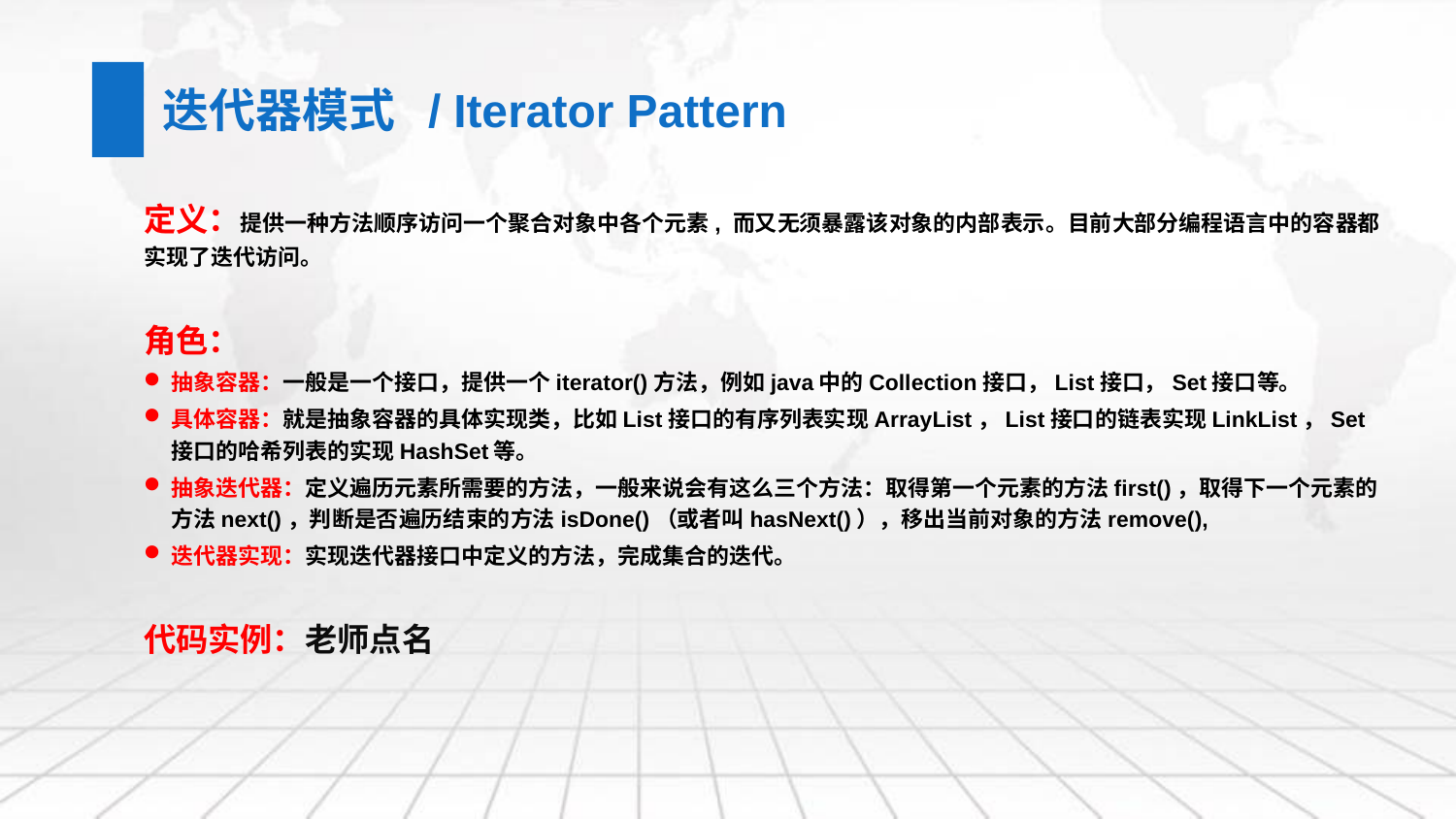

迭代器模式  / Iterator Pattern
定义：提供一种方法顺序访问一个聚合对象中各个元素, 而又无须暴露该对象的内部表示。目前大部分编程语言中的容器都实现了迭代访问。

角色：
抽象容器：一般是一个接口，提供一个iterator()方法，例如java中的Collection接口，List接口，Set接口等。
具体容器：就是抽象容器的具体实现类，比如List接口的有序列表实现ArrayList，List接口的链表实现LinkList，Set接口的哈希列表的实现HashSet等。
抽象迭代器：定义遍历元素所需要的方法，一般来说会有这么三个方法：取得第一个元素的方法first()，取得下一个元素的方法next()，判断是否遍历结束的方法isDone()（或者叫hasNext()），移出当前对象的方法remove(),
迭代器实现：实现迭代器接口中定义的方法，完成集合的迭代。

代码实例：老师点名